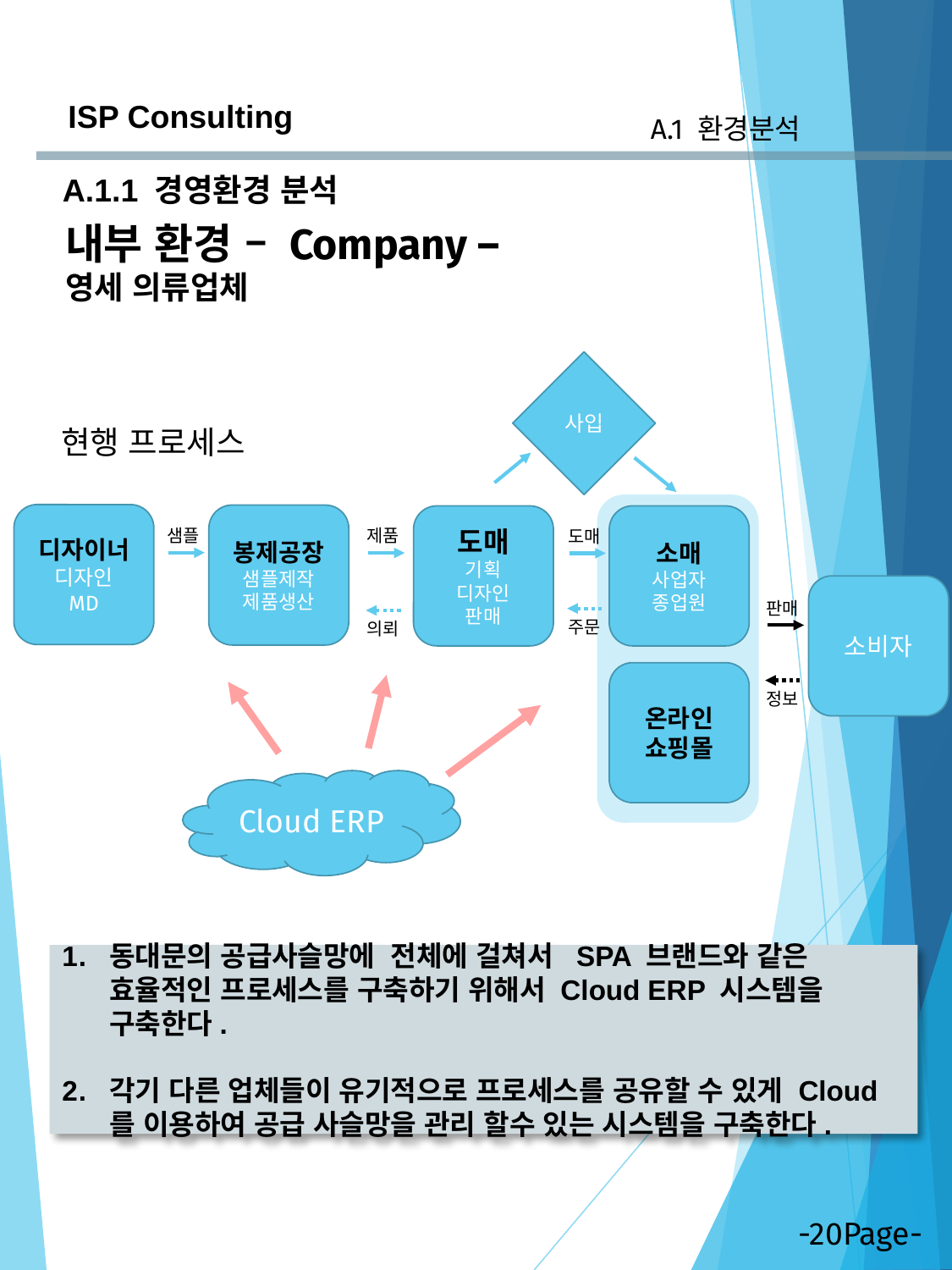

ISP Consulting
A.1 환경분석
A.1.1 경영환경 분석
내부 환경 – Company –
영세 의류업체
사입
현행 프로세스

디자이너
디자인
MD
봉제공장
샘플제작
제품생산
도매
기획
디자인
판매
소매
사업자
종업원
샘플
제품
도매
소비자
판매
주문
의뢰
온라인
쇼핑몰
정보
Cloud ERP
동대문의 공급사슬망에  전체에 걸쳐서  SPA 브랜드와 같은 효율적인 프로세스를 구축하기 위해서 Cloud ERP 시스템을 구축한다.

각기 다른 업체들이 유기적으로 프로세스를 공유할 수 있게 Cloud를 이용하여 공급 사슬망을 관리 할수 있는 시스템을 구축한다.
-20Page-